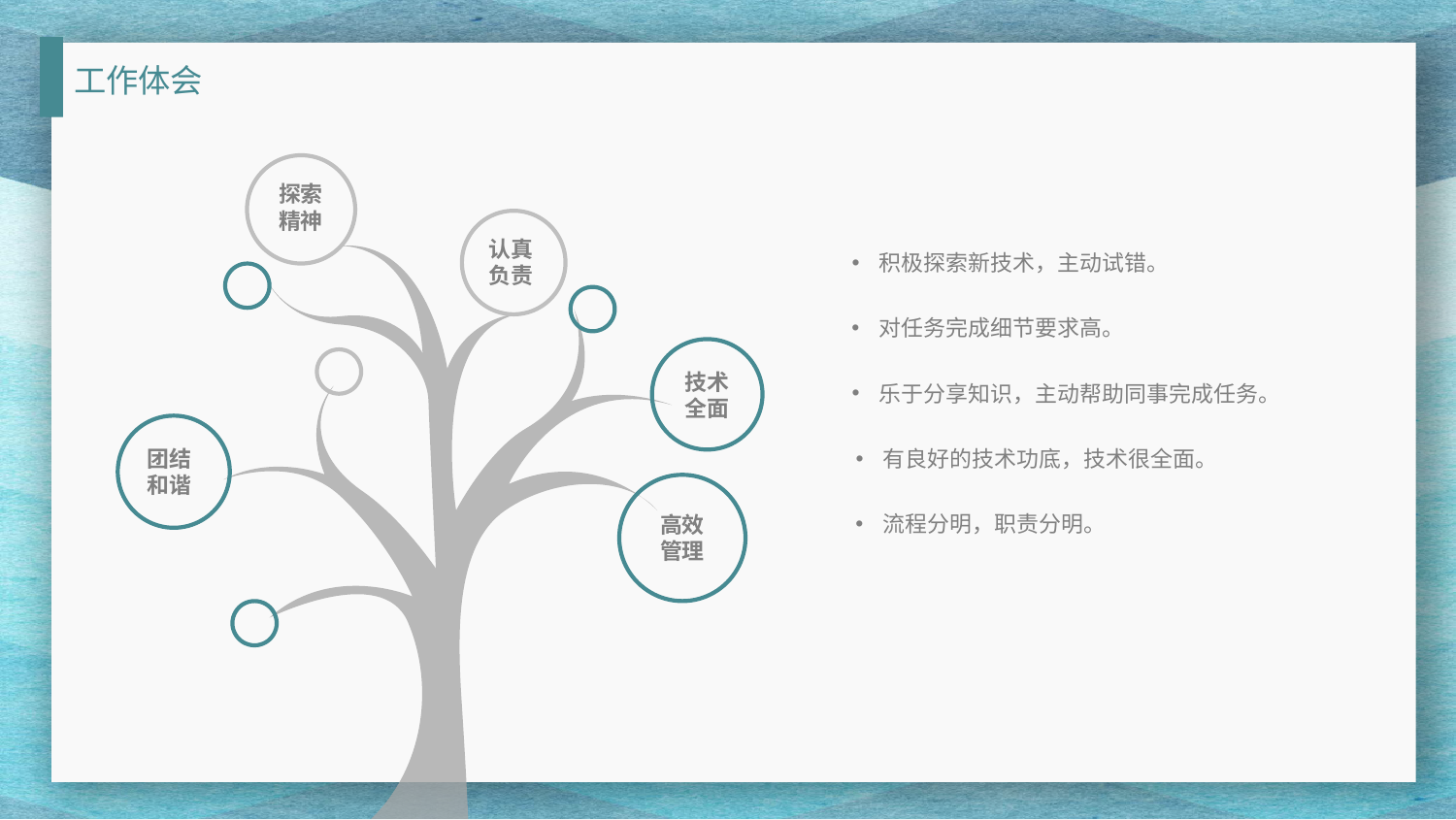

工作体会

探索精神

认真负责

积极探索新技术，主动试错。

对任务完成细节要求高。

技术全面
乐于分享知识，主动帮助同事完成任务。

团结和谐
有良好的技术功底，技术很全面。

流程分明，职责分明。
高效管理